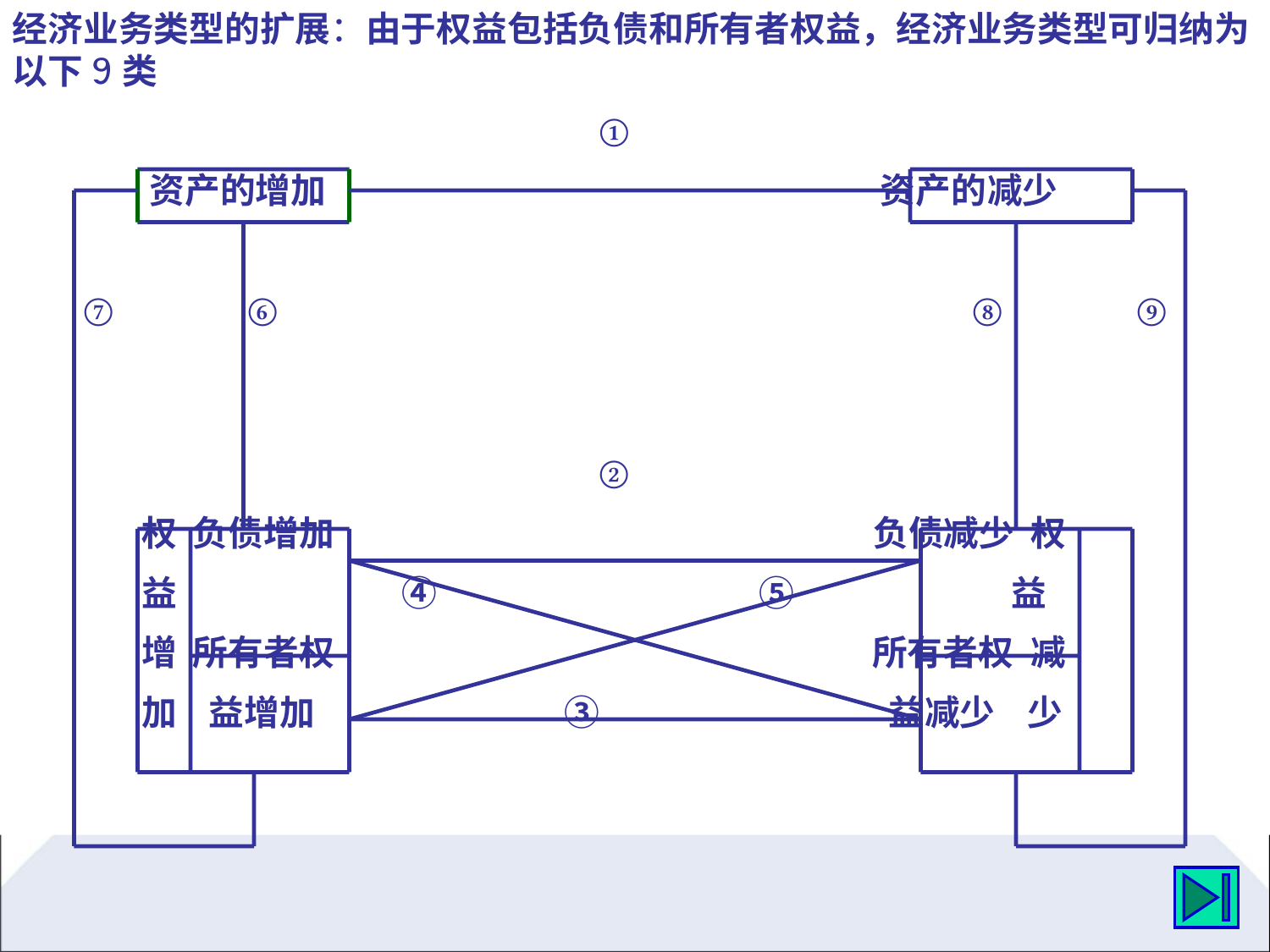

经济业务类型的扩展：由于权益包括负债和所有者权益，经济业务类型可归纳为以下9类
                                                                  ①
                资产的增加                                                                     资产的减少

        ⑦               ⑥                                                                              ⑧               ⑨

                                                                  ②
               权  负债增加                                                                   负债减少  权
               益                            ④                                        ⑤                           益
               增  所有者权                                                                   所有者权  减
               加    益增加                               ③                                    益减少    少

35